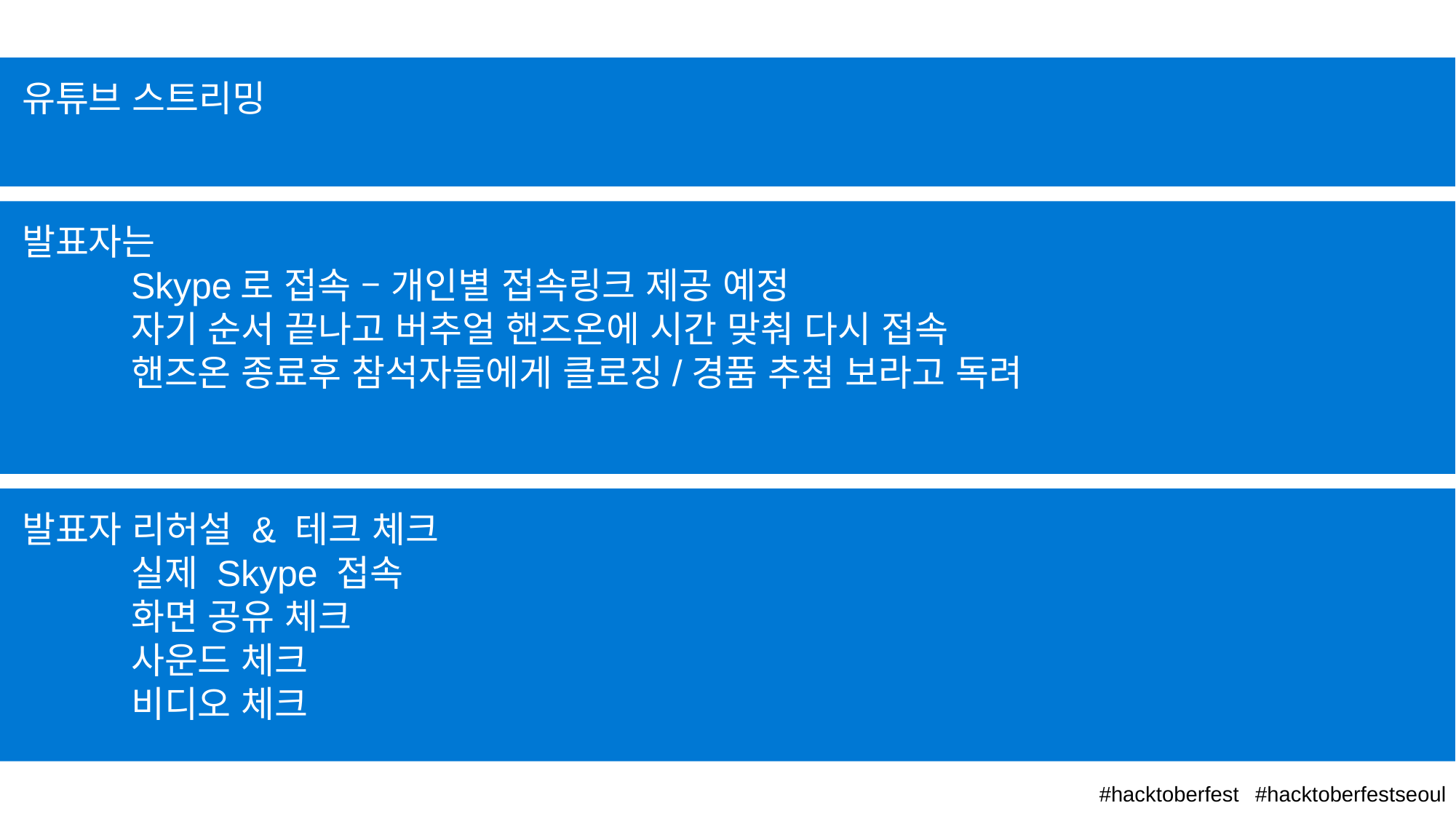

유튜브 스트리밍
발표자는
	Skype로 접속 – 개인별 접속링크 제공 예정
	자기 순서 끝나고 버추얼 핸즈온에 시간 맞춰 다시 접속
	핸즈온 종료후 참석자들에게 클로징/경품 추첨 보라고 독려
발표자 리허설 & 테크 체크
	실제 Skype 접속
	화면 공유 체크
	사운드 체크
	비디오 체크